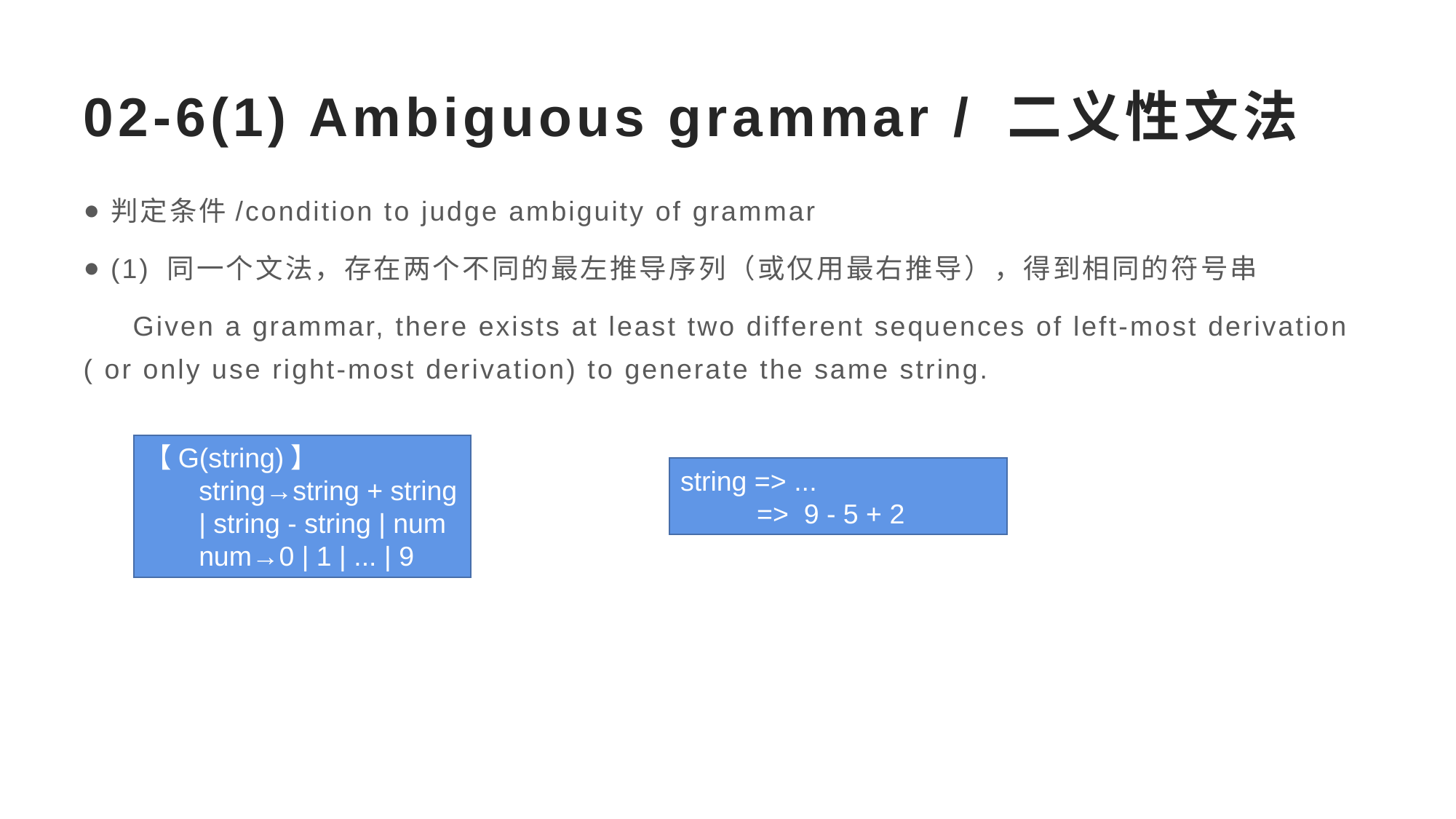

# 02-6(1) Ambiguous grammar / 二义性文法
判定条件/condition to judge ambiguity of grammar
(1) 同一个文法，存在两个不同的最左推导序列（或仅用最右推导），得到相同的符号串
     Given a grammar, there exists at least two different sequences of left-most derivation ( or only use right-most derivation) to generate the same string.

【G(string)】
string→string + string | string - string | num
num→0 | 1 | ... | 9
string => ...
          =>  9 - 5 + 2
115